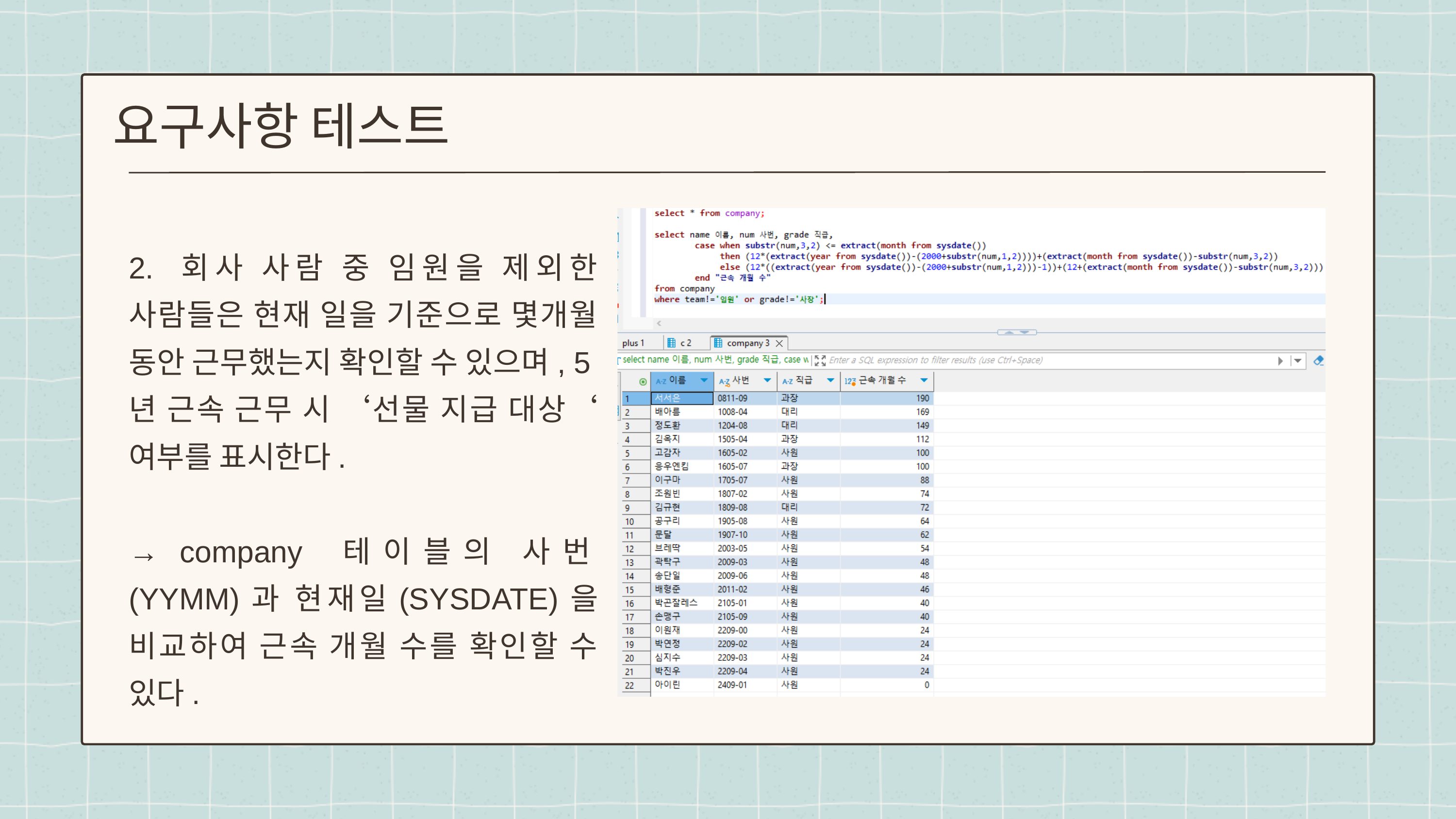

요구사항 테스트

2. 회사 사람 중 임원을 제외한 사람들은 현재 일을 기준으로 몇개월 동안 근무했는지 확인할 수 있으며, 5년 근속 근무 시 ‘선물 지급 대상‘ 여부를 표시한다.

→ company 테이블의 사번(YYMM)과 현재일(SYSDATE)을 비교하여 근속 개월 수를 확인할 수 있다.